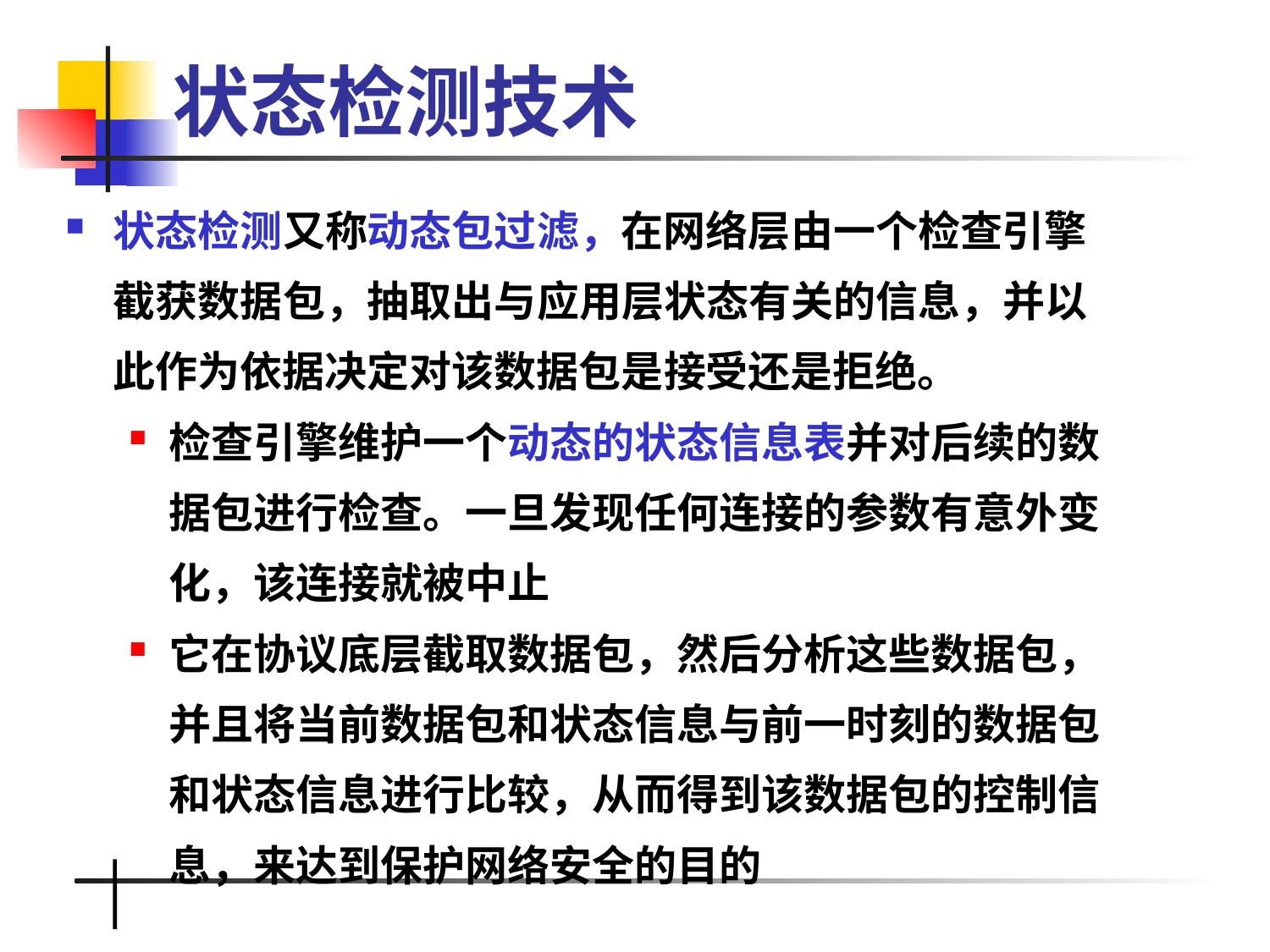

# 状态检测技术
状态检测又称动态包过滤，在网络层由一个检查引擎截获数据包，抽取出与应用层状态有关的信息，并以此作为依据决定对该数据包是接受还是拒绝。
检查引擎维护一个动态的状态信息表并对后续的数据包进行检查。一旦发现任何连接的参数有意外变化，该连接就被中止
它在协议底层截取数据包，然后分析这些数据包，并且将当前数据包和状态信息与前一时刻的数据包和状态信息进行比较，从而得到该数据包的控制信息，来达到保护网络安全的目的